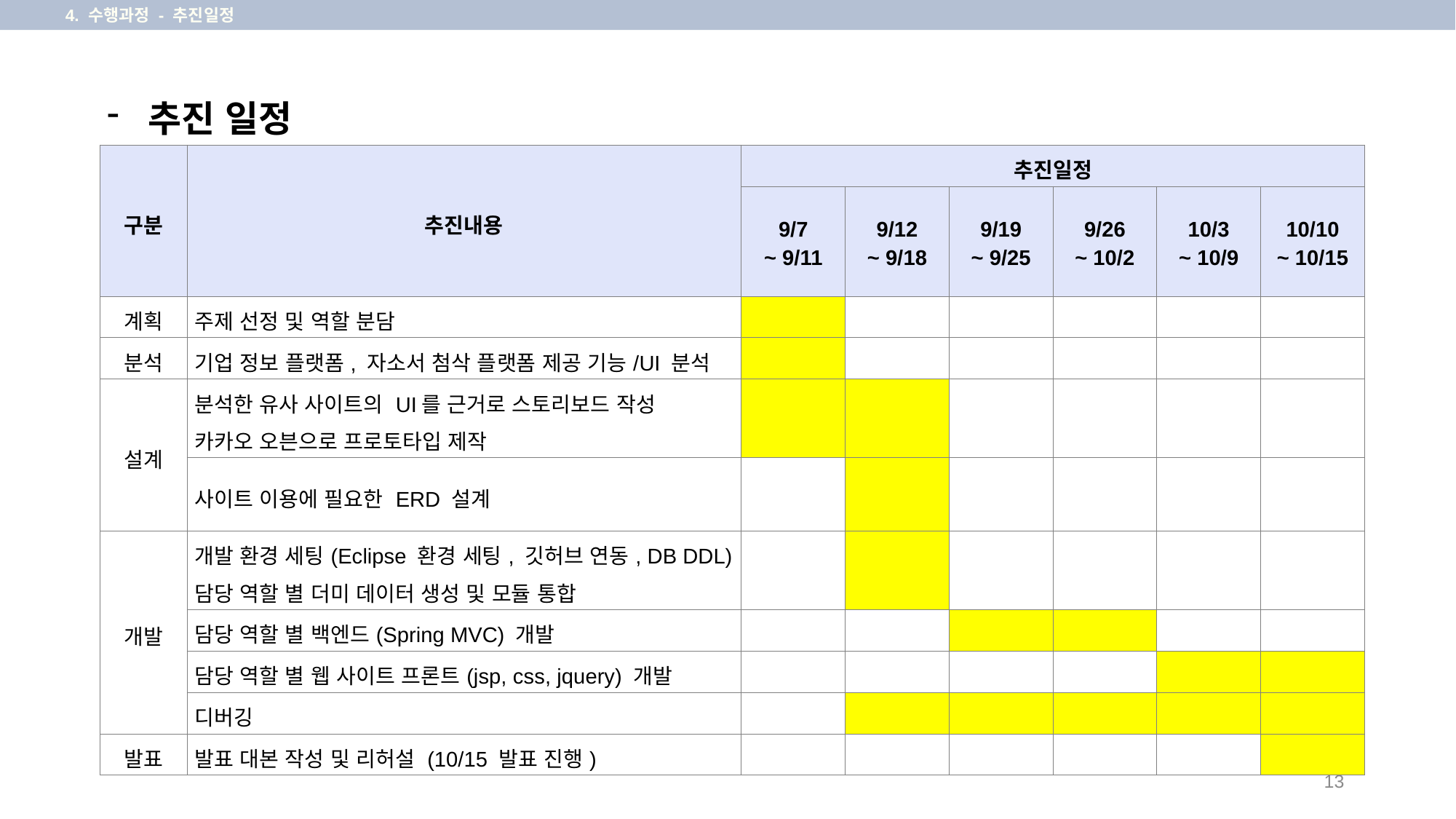

4. 수행과정 - 추진일정
추진 일정
| 구분 | 추진내용 | 추진일정 |  |  |  |  |  |
| --- | --- | --- | --- | --- | --- | --- | --- |
|  |  | 9/7 ~ 9/11 | 9/12 ~ 9/18 | 9/19 ~ 9/25 | 9/26 ~ 10/2 | 10/3 ~ 10/9 | 10/10 ~ 10/15 |
| 계획 | 주제 선정 및 역할 분담 |  |  |  |  |  |  |
| 분석 | 기업 정보 플랫폼, 자소서 첨삭 플랫폼 제공 기능/UI 분석 |  |  |  |  |  |  |
| 설계 | 분석한 유사 사이트의 UI를 근거로 스토리보드 작성 카카오 오븐으로 프로토타입 제작 |  |  |  |  |  |  |
|  | 사이트 이용에 필요한 ERD 설계 |  |  |  |  |  |  |
| 개발 | 개발 환경 세팅(Eclipse 환경 세팅, 깃허브 연동, DB DDL) 담당 역할 별 더미 데이터 생성 및 모듈 통합 |  |  |  |  |  |  |
|  | 담당 역할 별 백엔드(Spring MVC) 개발 |  |  |  |  |  |  |
|  | 담당 역할 별 웹 사이트 프론트(jsp, css, jquery) 개발 |  |  |  |  |  |  |
|  | 디버깅 |  |  |  |  |  |  |
| 발표 | 발표 대본 작성 및 리허설 (10/15 발표 진행) |  |  |  |  |  |  |
13